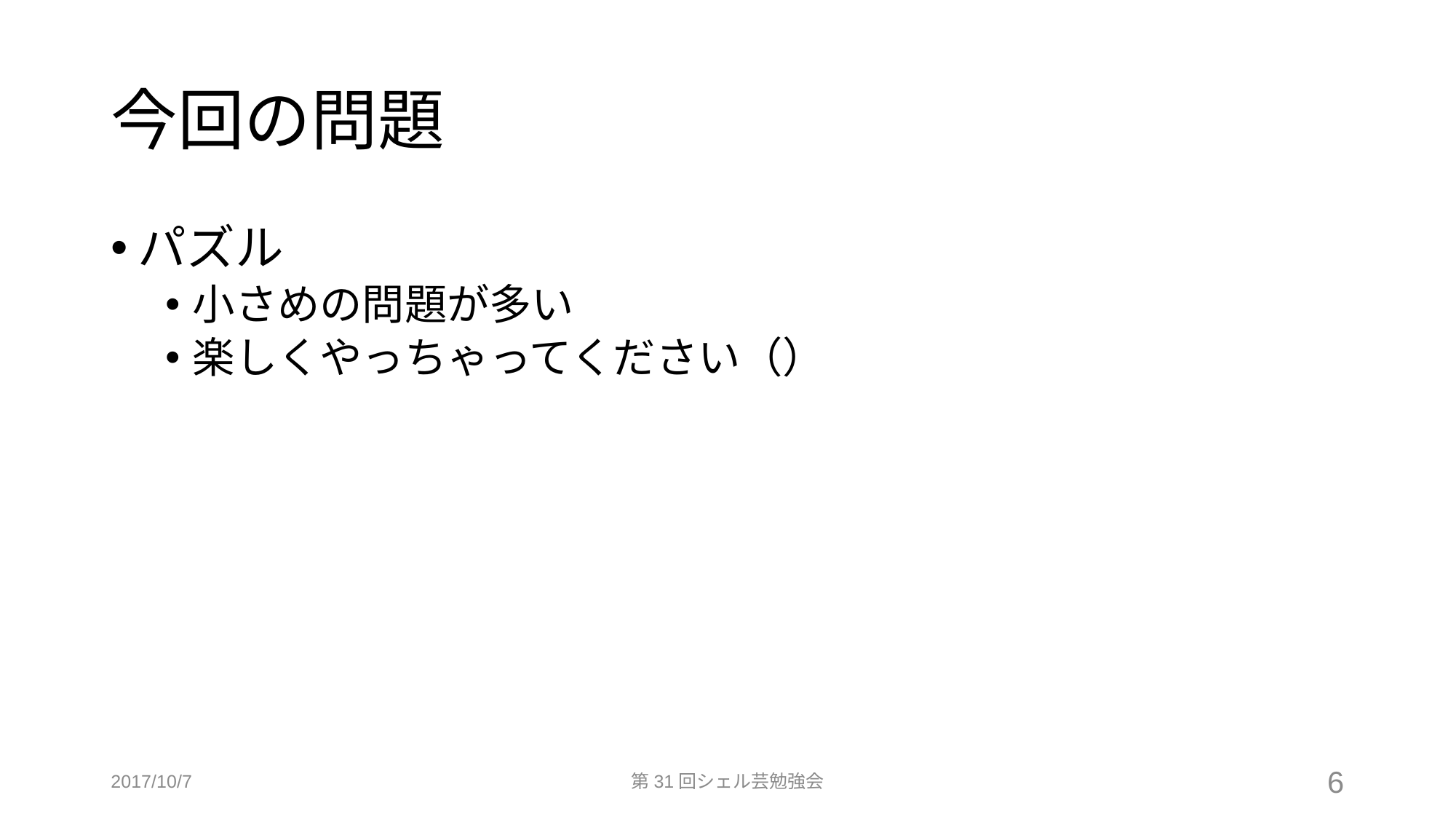

# 今回の問題
パズル
小さめの問題が多い
楽しくやっちゃってください（）
2017/10/7
第31回シェル芸勉強会
6